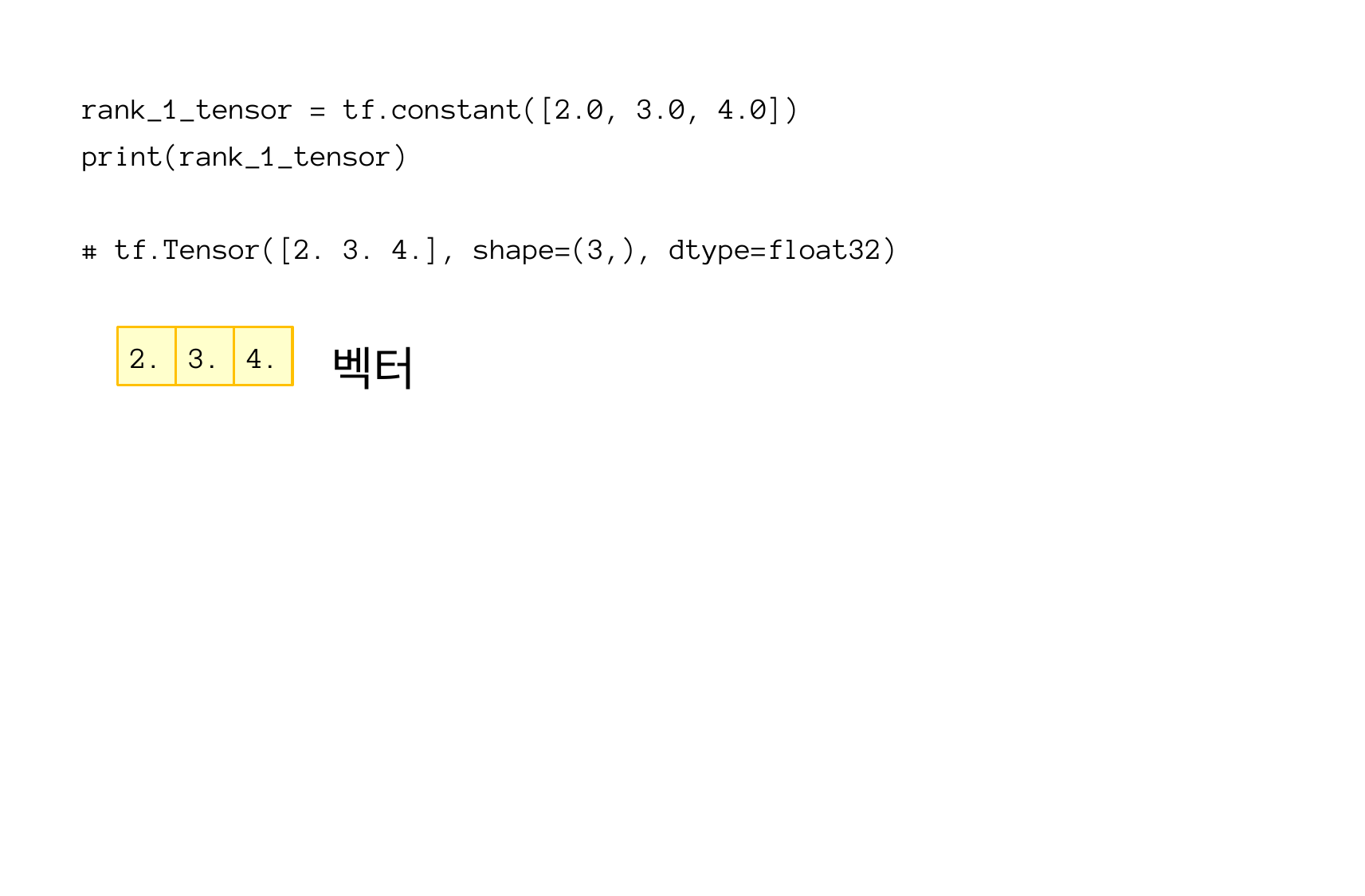

rank_1_tensor = tf.constant([2.0, 3.0, 4.0])
print(rank_1_tensor)

# tf.Tensor([2. 3. 4.], shape=(3,), dtype=float32)
벡터
4.
3.
2.